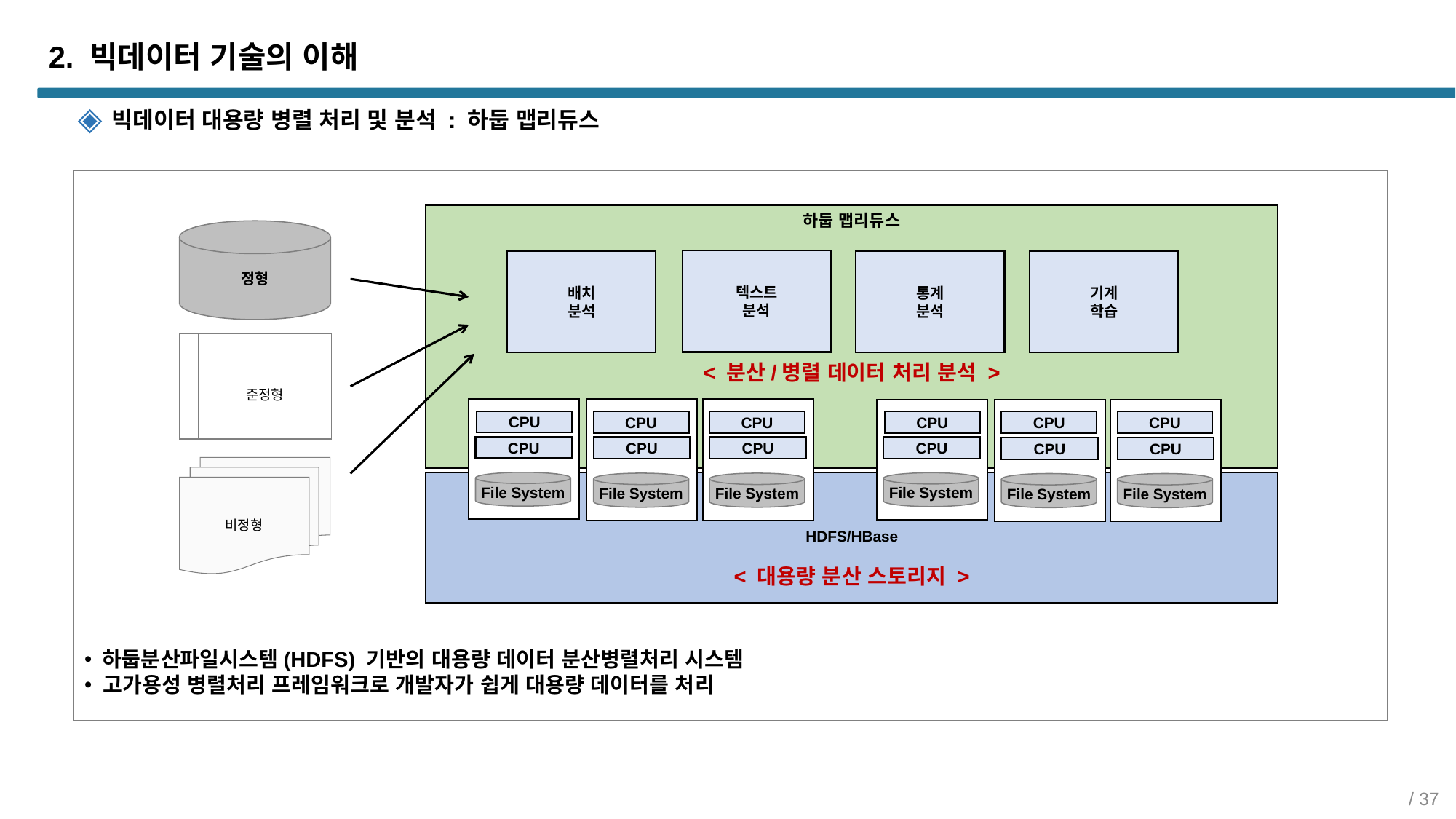

# 2. 빅데이터 기술의 이해
빅데이터 대용량 병렬 처리 및 분석 : 하둡 맵리듀스

 하둡분산파일시스템(HDFS) 기반의 대용량 데이터 분산병렬처리 시스템
 고가용성 병렬처리 프레임워크로 개발자가 쉽게 대용량 데이터를 처리

하둡 맵리듀스

< 분산/병렬 데이터 처리 분석 >
정형
텍스트
분석
배치
분석
기계
학습
통계
분석
준정형

CPU
CPU
File System

CPU
CPU
File System

CPU
CPU
File System

CPU
CPU
File System

CPU
CPU
File System

CPU
CPU
File System
비정형

HDFS/HBase

< 대용량 분산 스토리지 >

/ 37